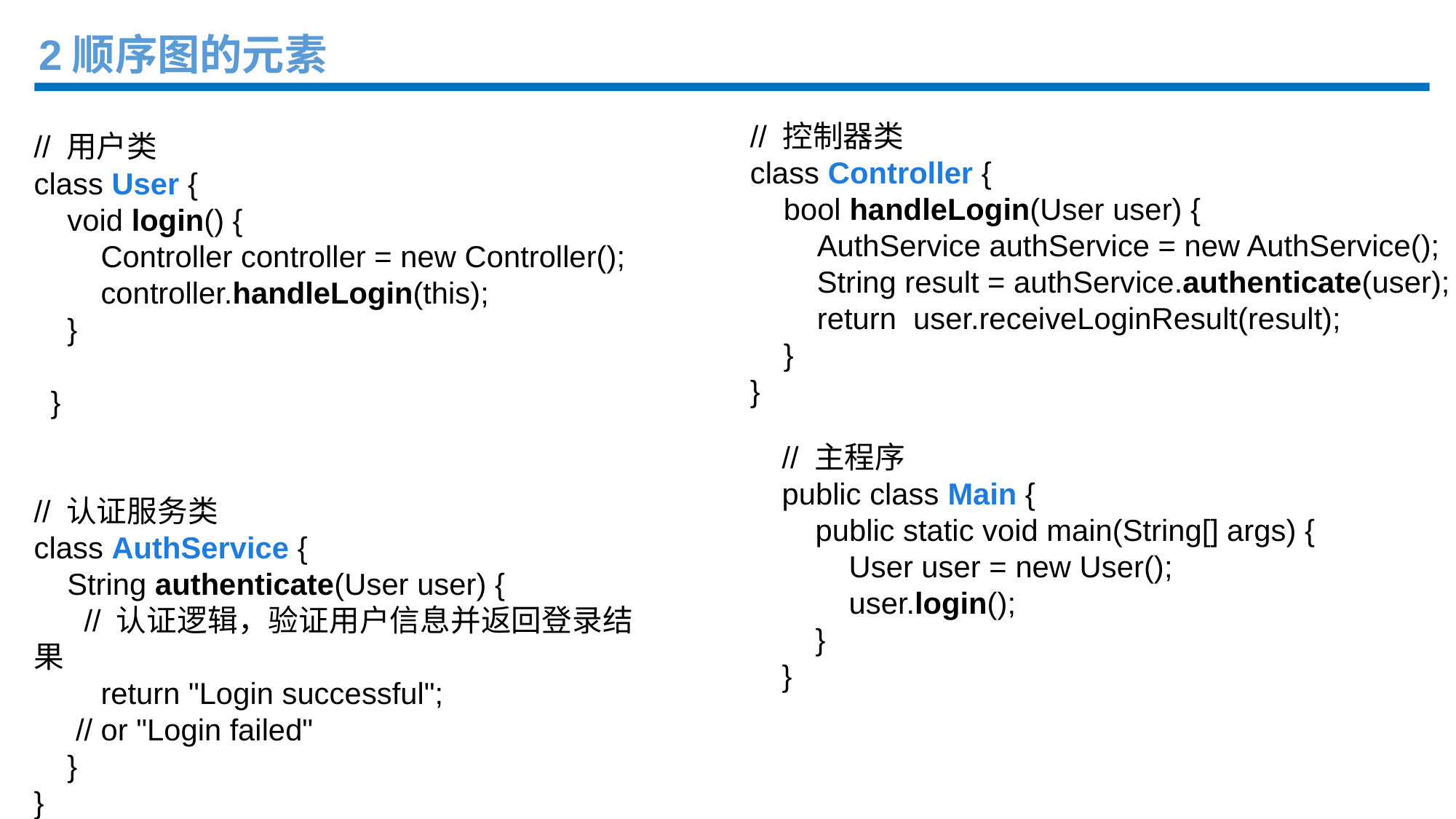

2顺序图的元素
// 控制器类
class Controller {
    bool handleLogin(User user) {
        AuthService authService = new AuthService();
        String result = authService.authenticate(user);
        return  user.receiveLoginResult(result);
    }
}
// 用户类
class User {
    void login() {
        Controller controller = new Controller();
        controller.handleLogin(this);
    }

  }

// 认证服务类
class AuthService {
    String authenticate(User user) {
      // 认证逻辑，验证用户信息并返回登录结果
        return "Login successful";
     // or "Login failed"
    }
}

// 主程序
public class Main {
    public static void main(String[] args) {
        User user = new User();
        user.login();
    }
}